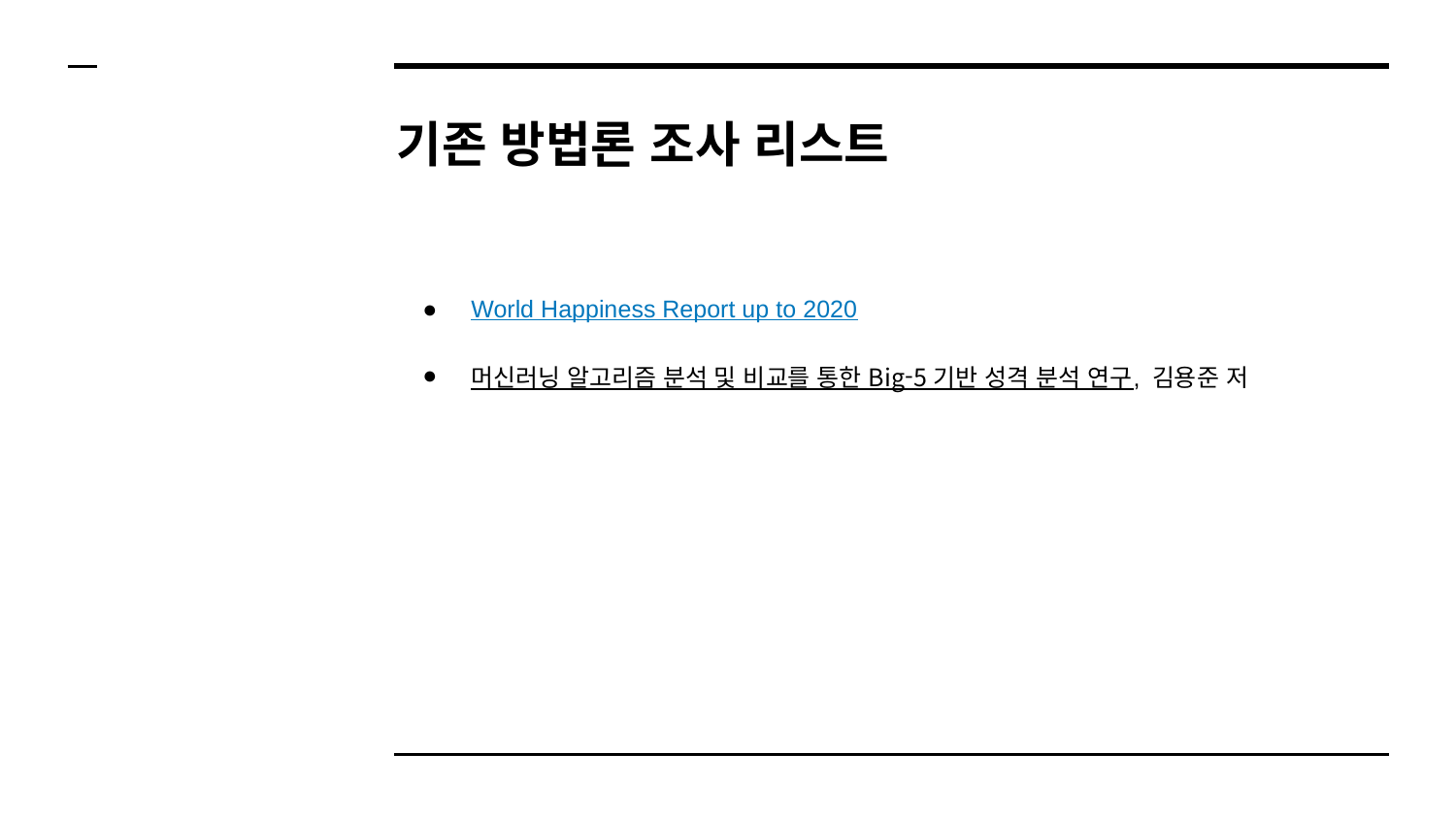

# 기존 방법론 조사 리스트
World Happiness Report up to 2020
머신러닝 알고리즘 분석 및 비교를 통한 Big-5 기반 성격 분석 연구, 김용준 저